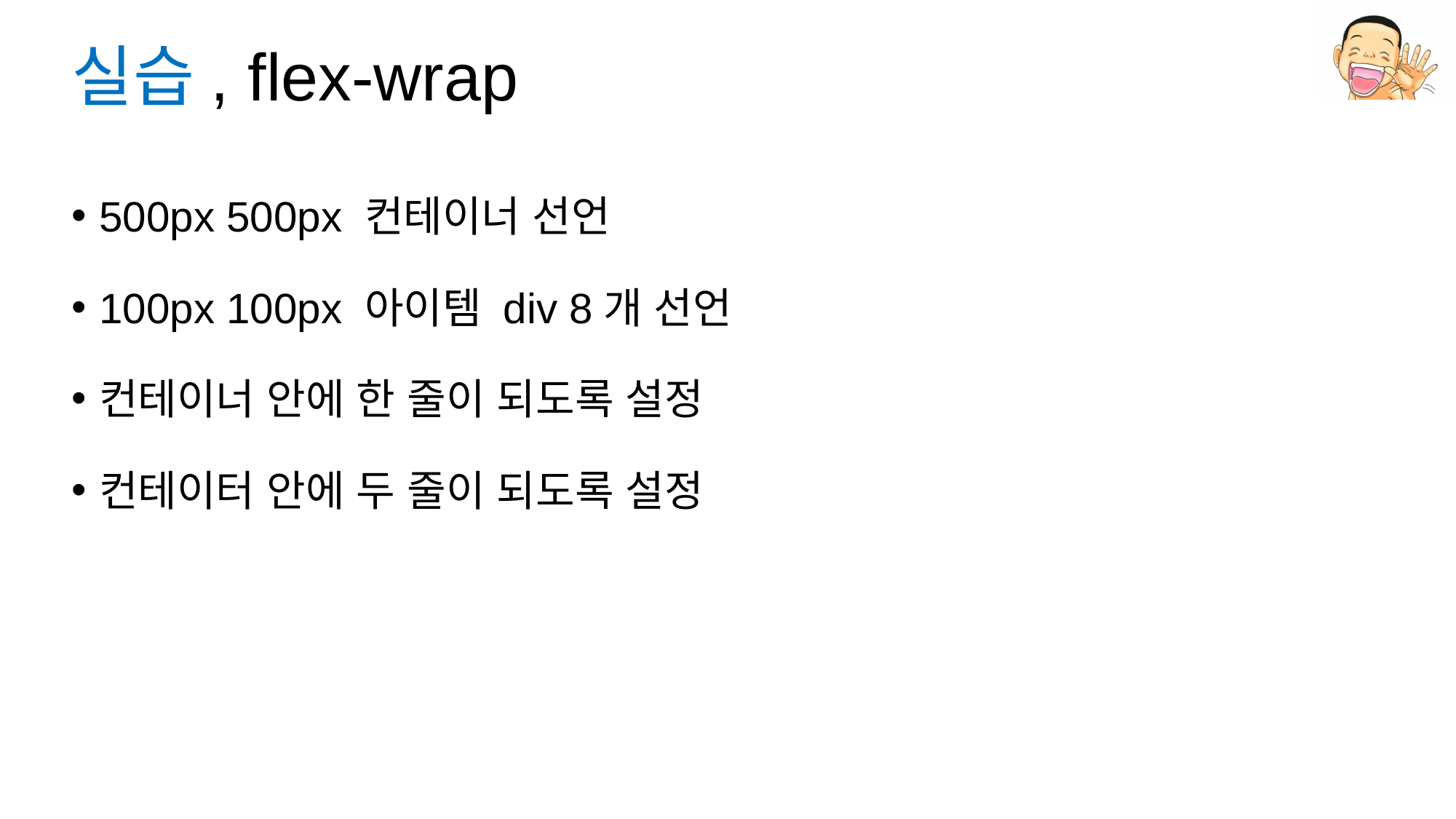

# 실습, flex-wrap
500px 500px 컨테이너 선언
100px 100px 아이템 div 8개 선언
컨테이너 안에 한 줄이 되도록 설정
컨테이터 안에 두 줄이 되도록 설정